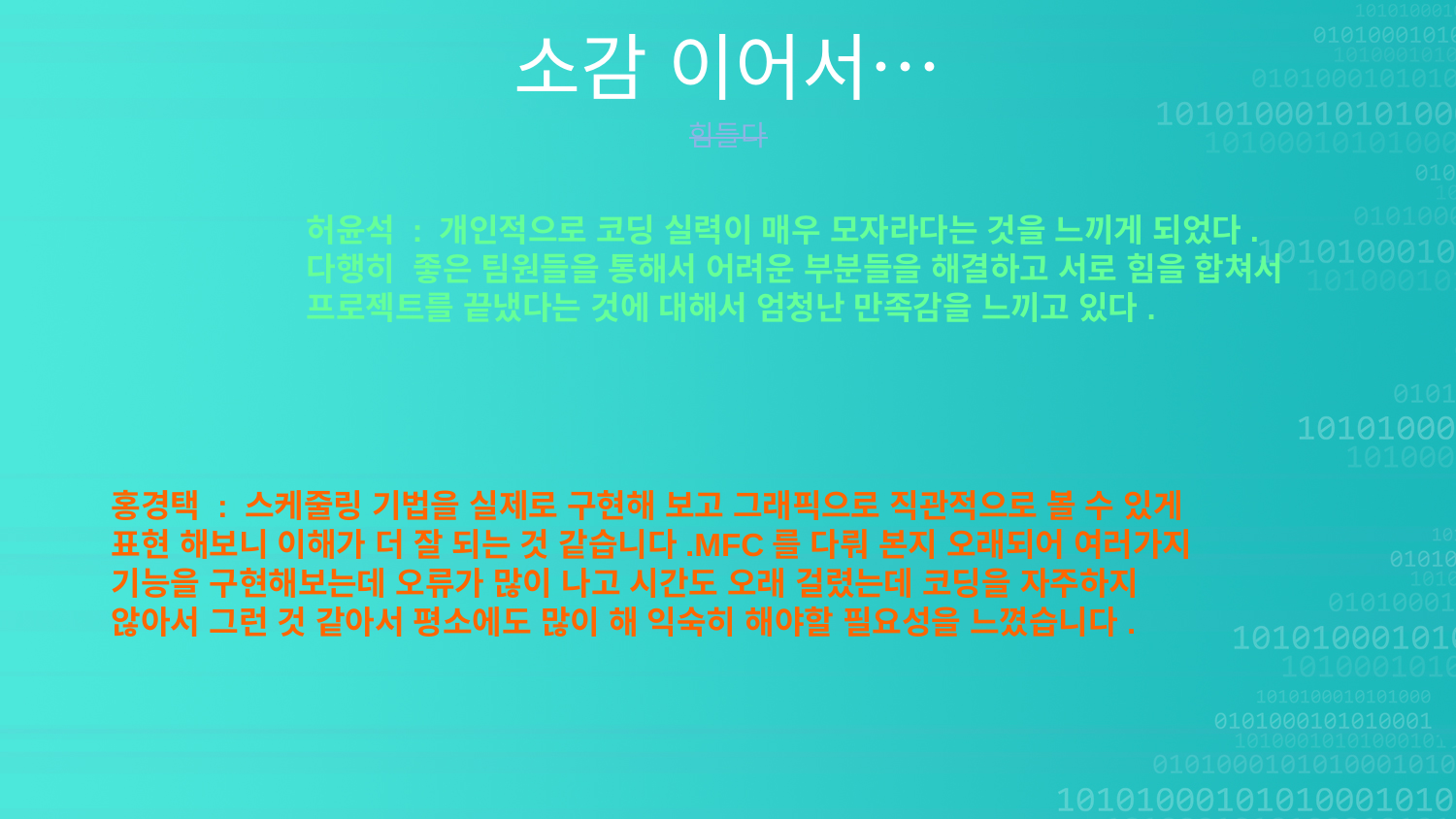

소감 이어서…
힘들다
허윤석 : 개인적으로 코딩 실력이 매우 모자라다는 것을 느끼게 되었다.      다행히  좋은 팀원들을 통해서 어려운 부분들을 해결하고 서로 힘을 합쳐서 프로젝트를 끝냈다는 것에 대해서 엄청난 만족감을 느끼고 있다.
홍경택 : 스케줄링 기법을 실제로 구현해 보고 그래픽으로 직관적으로 볼 수 있게 표현 해보니 이해가 더 잘 되는 것 같습니다.MFC를 다뤄 본지 오래되어 여러가지 기능을 구현해보는데 오류가 많이 나고 시간도 오래 걸렸는데 코딩을 자주하지 않아서 그런 것 같아서 평소에도 많이 해 익숙히 해야할 필요성을 느꼈습니다.